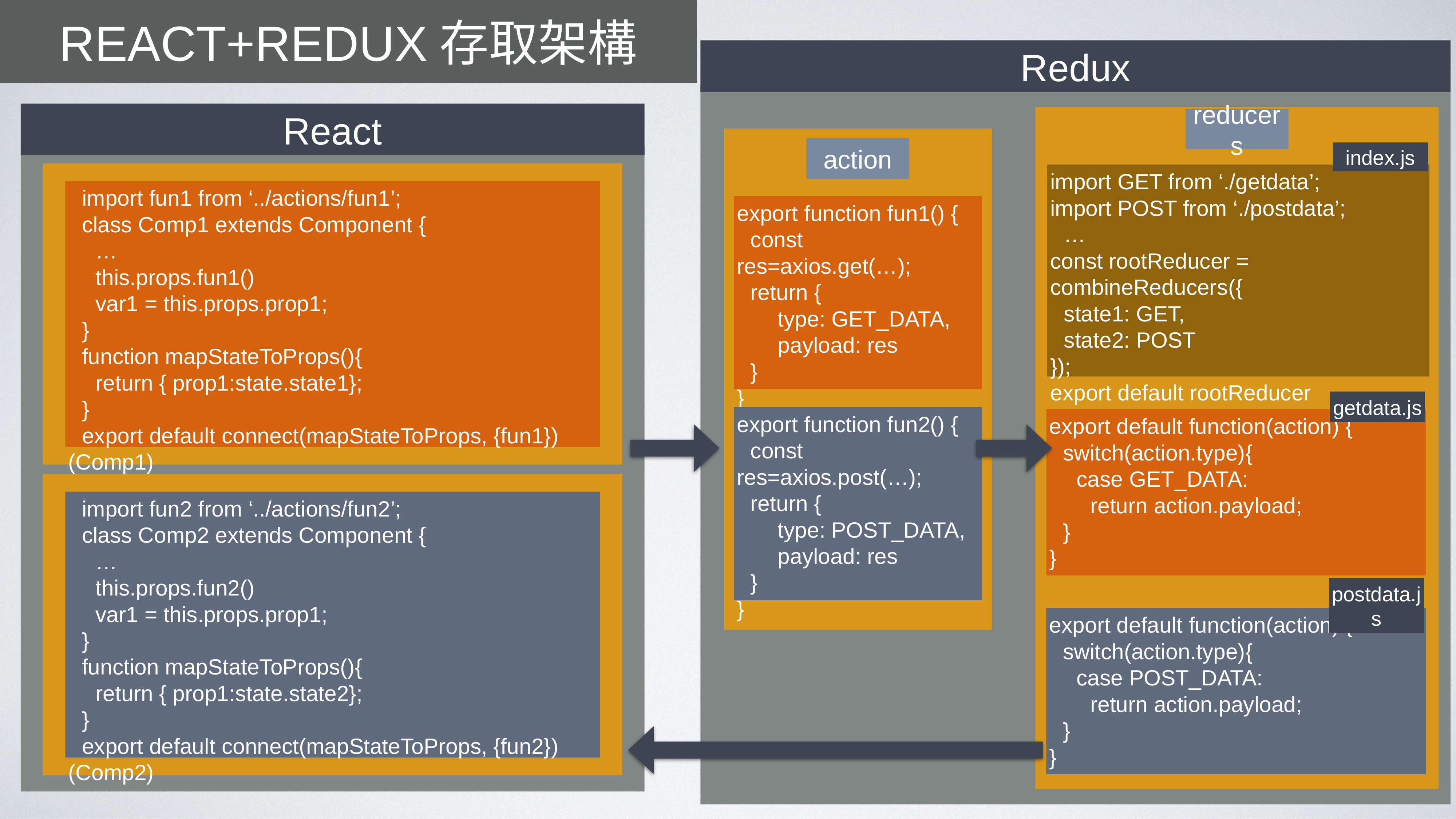

24
# React+Redux存取架構
Redux

React

import fun1 from ‘../actions/fun1’;
class Comp1 extends Component {
…
this.props.fun1()
var1 = this.props.prop1;
}
function mapStateToProps(){
return { prop1:state.state1};
}
export default connect(mapStateToProps, {fun1})(Comp1)

import fun2 from ‘../actions/fun2’;
class Comp2 extends Component {
…
this.props.fun2()
var1 = this.props.prop1;
}
function mapStateToProps(){
return { prop1:state.state2};
}
export default connect(mapStateToProps, {fun2})(Comp2)

reducers
index.js
import GET from ‘./getdata’;
import POST from ‘./postdata’;
…
const rootReducer = combineReducers({
state1: GET,
state2: POST
});
export default rootReducer
getdata.js
export default function(action) {
switch(action.type){
case GET_DATA:
return action.payload;
}
}
postdata.js
export default function(action) {
switch(action.type){
case POST_DATA:
return action.payload;
}
}

action
export function fun1() {
const res=axios.get(…);
return {
type: GET_DATA,
payload: res
}
}
export function fun2() {
const res=axios.post(…);
return {
type: POST_DATA,
payload: res
}
}